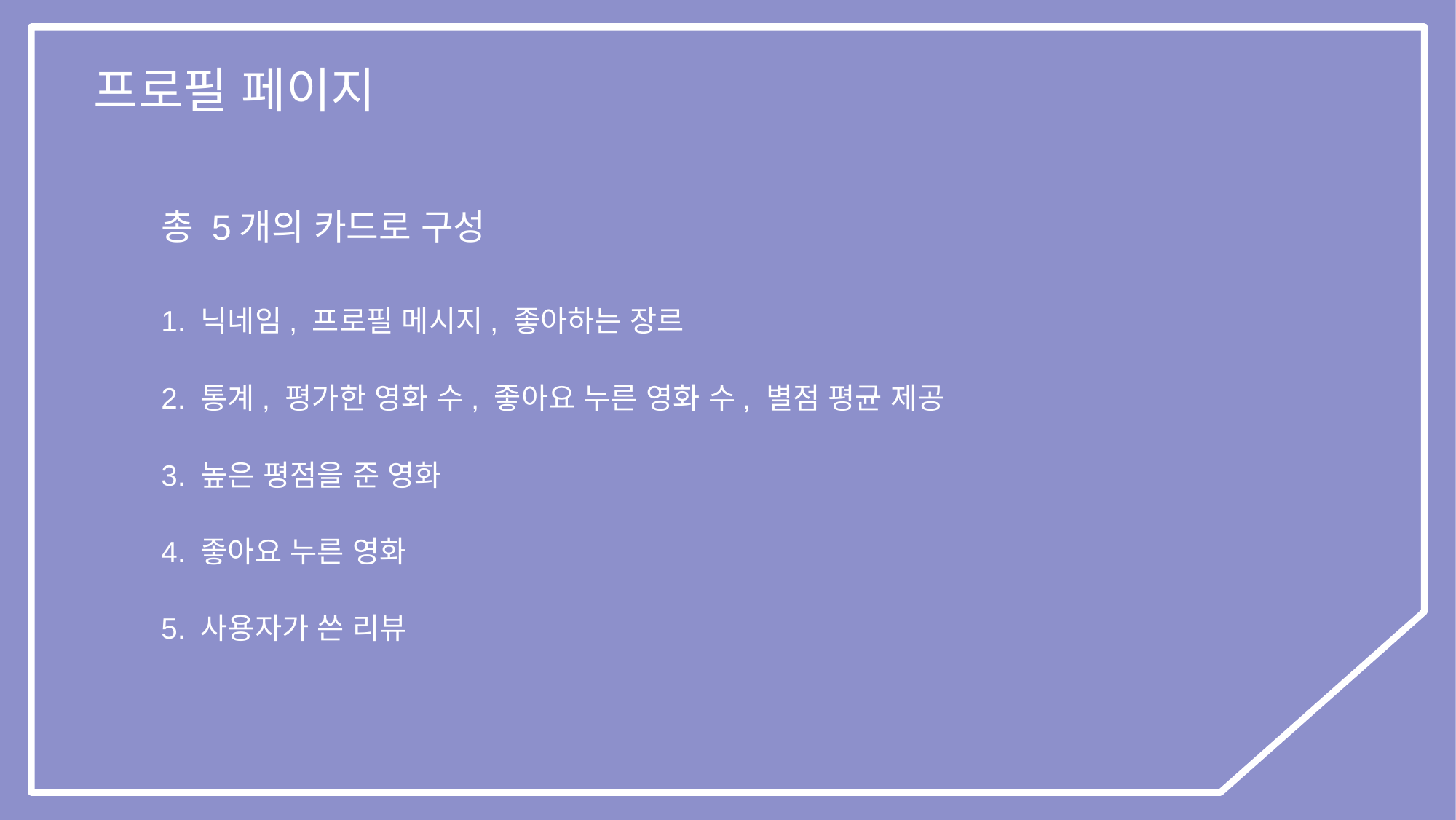

프로필 페이지
총 5개의 카드로 구성
	1. 닉네임, 프로필 메시지, 좋아하는 장르
	2. 통계, 평가한 영화 수, 좋아요 누른 영화 수, 별점 평균 제공
	3. 높은 평점을 준 영화
	4. 좋아요 누른 영화
	5. 사용자가 쓴 리뷰